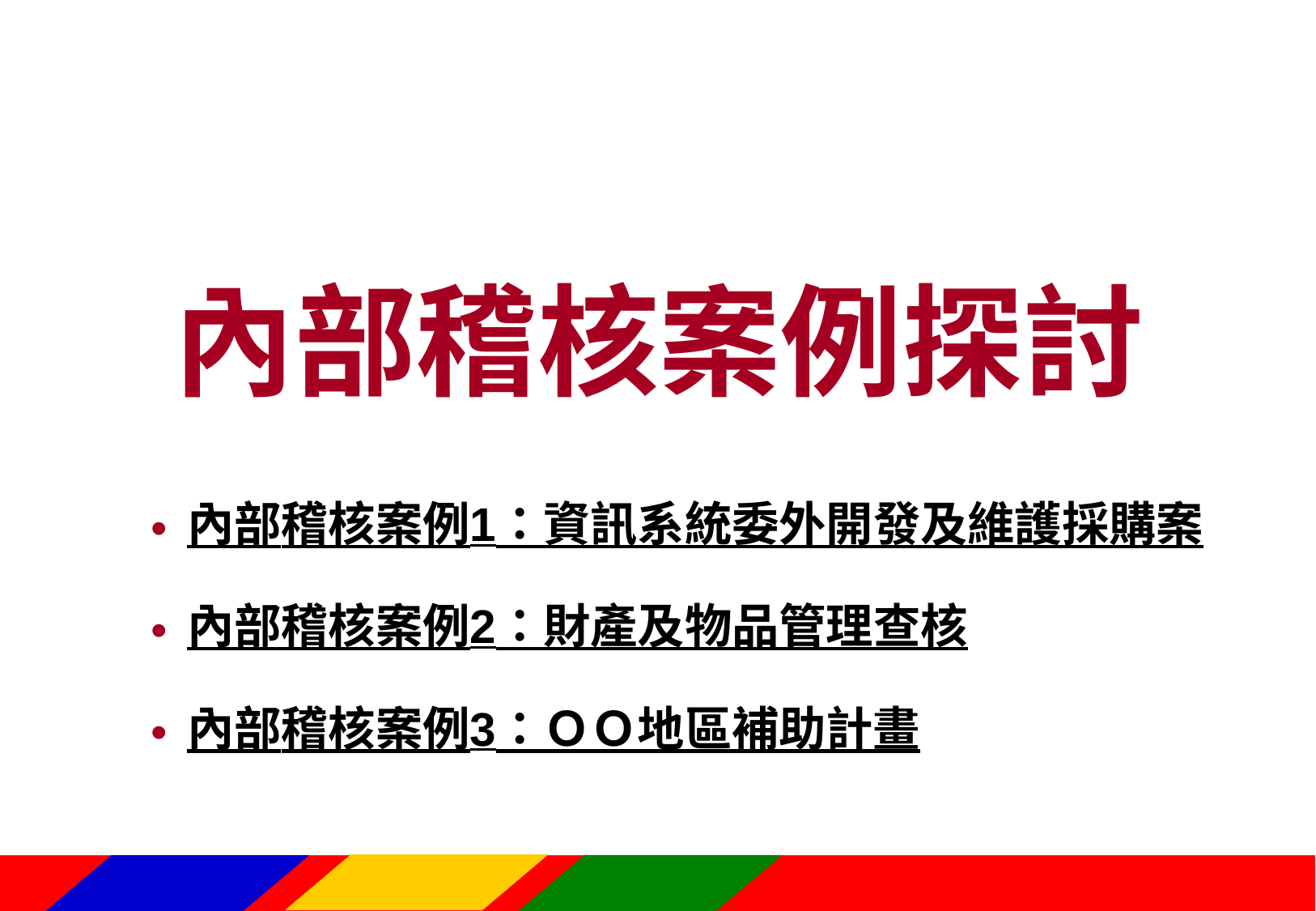

內部稽核案例探討
內部稽核案例1：資訊系統委外開發及維護採購案
內部稽核案例2：財產及物品管理查核
內部稽核案例3：ＯＯ地區補助計畫